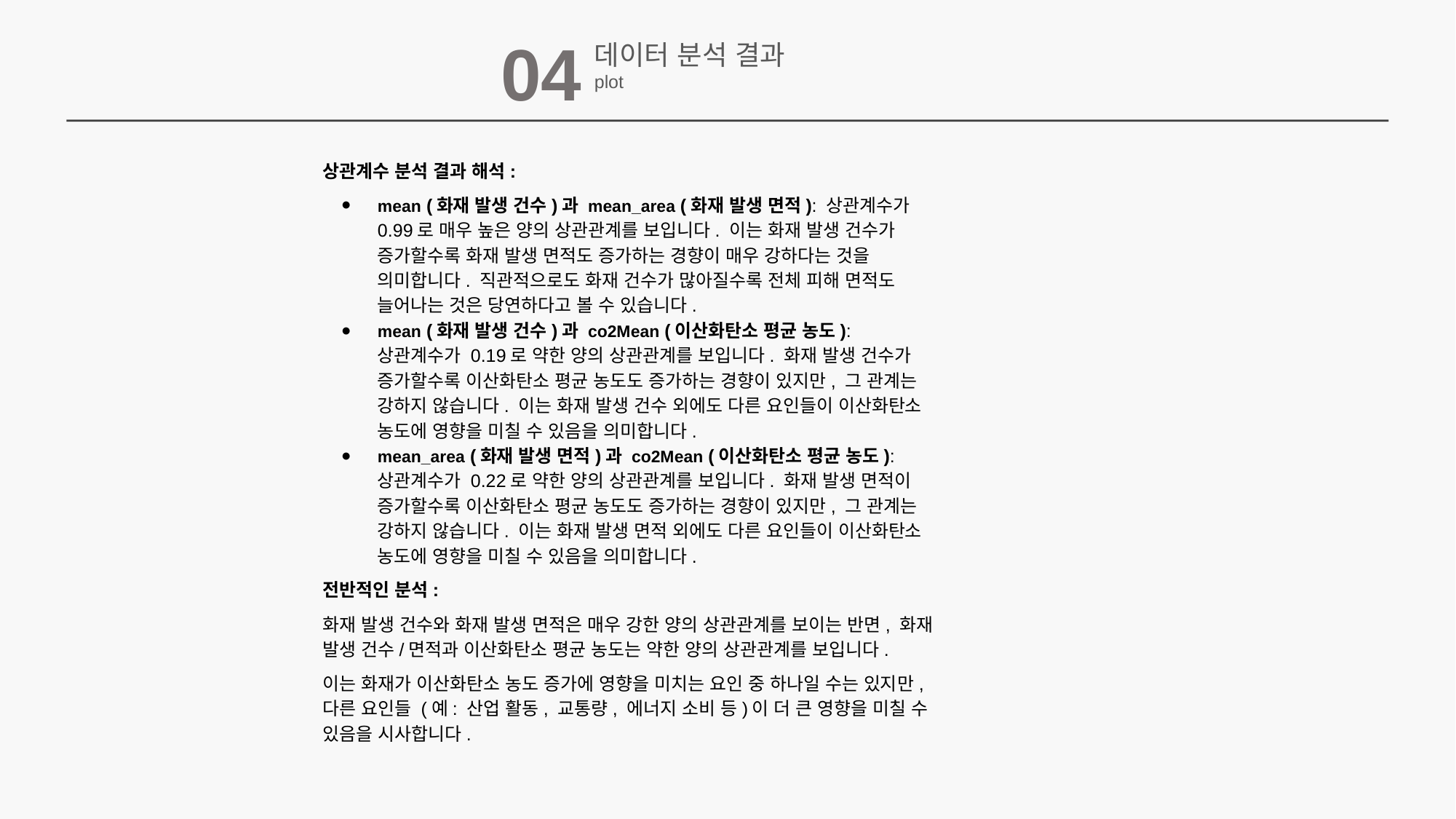

04
데이터 분석 결과
plot

상관계수 분석 결과 해석:
mean (화재 발생 건수)과 mean_area (화재 발생 면적): 상관계수가 0.99로 매우 높은 양의 상관관계를 보입니다. 이는 화재 발생 건수가 증가할수록 화재 발생 면적도 증가하는 경향이 매우 강하다는 것을 의미합니다. 직관적으로도 화재 건수가 많아질수록 전체 피해 면적도 늘어나는 것은 당연하다고 볼 수 있습니다.
mean (화재 발생 건수)과 co2Mean (이산화탄소 평균 농도): 상관계수가 0.19로 약한 양의 상관관계를 보입니다. 화재 발생 건수가 증가할수록 이산화탄소 평균 농도도 증가하는 경향이 있지만, 그 관계는 강하지 않습니다. 이는 화재 발생 건수 외에도 다른 요인들이 이산화탄소 농도에 영향을 미칠 수 있음을 의미합니다.
mean_area (화재 발생 면적)과 co2Mean (이산화탄소 평균 농도): 상관계수가 0.22로 약한 양의 상관관계를 보입니다. 화재 발생 면적이 증가할수록 이산화탄소 평균 농도도 증가하는 경향이 있지만, 그 관계는 강하지 않습니다. 이는 화재 발생 면적 외에도 다른 요인들이 이산화탄소 농도에 영향을 미칠 수 있음을 의미합니다.
전반적인 분석:
화재 발생 건수와 화재 발생 면적은 매우 강한 양의 상관관계를 보이는 반면, 화재 발생 건수/면적과 이산화탄소 평균 농도는 약한 양의 상관관계를 보입니다.
이는 화재가 이산화탄소 농도 증가에 영향을 미치는 요인 중 하나일 수는 있지만, 다른 요인들 (예: 산업 활동, 교통량, 에너지 소비 등)이 더 큰 영향을 미칠 수 있음을 시사합니다.